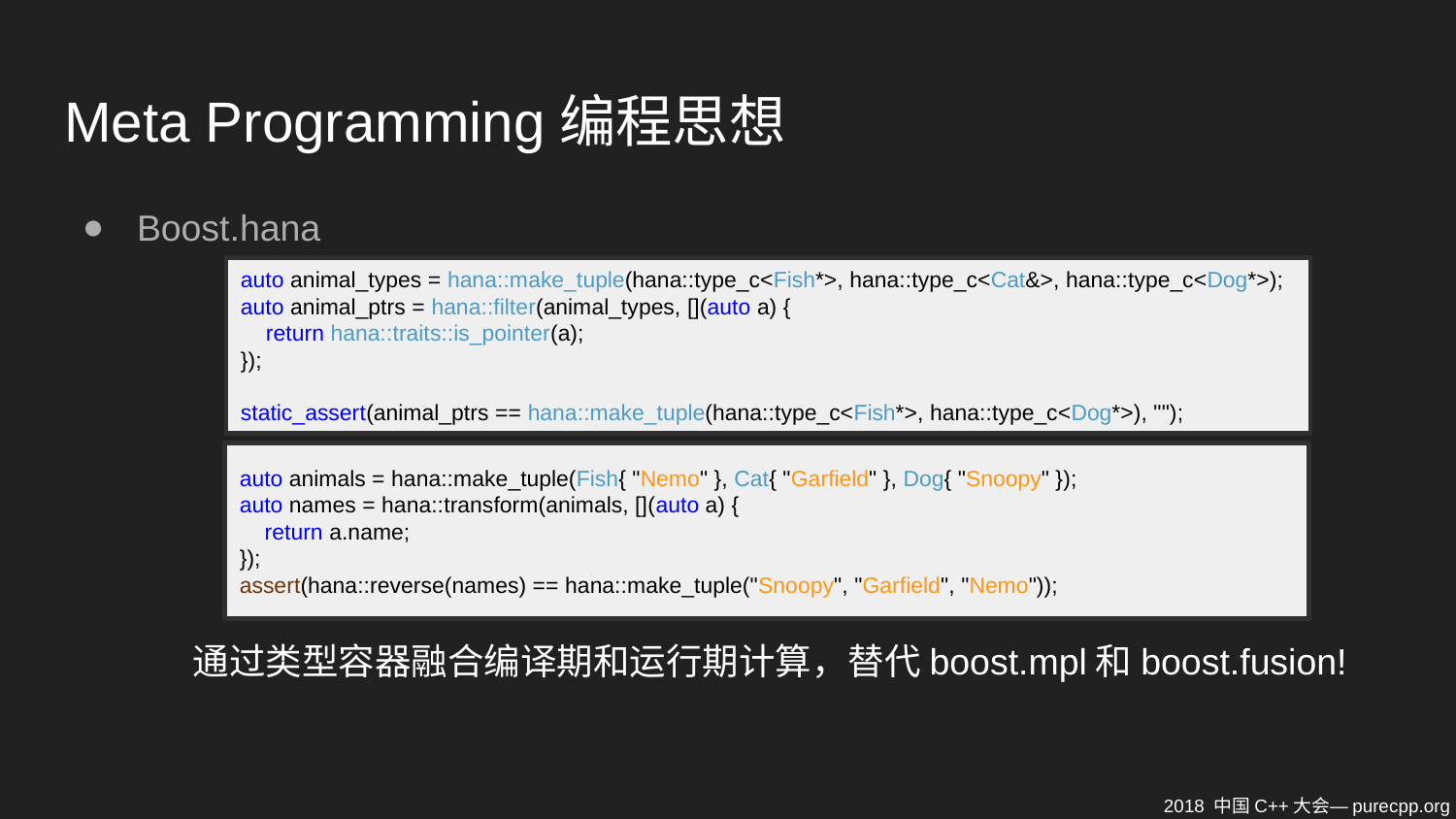

# Meta Programming编程思想
Boost.hana
auto animal_types = hana::make_tuple(hana::type_c<Fish*>, hana::type_c<Cat&>, hana::type_c<Dog*>);
auto animal_ptrs = hana::filter(animal_types, [](auto a) {
    return hana::traits::is_pointer(a);
});

static_assert(animal_ptrs == hana::make_tuple(hana::type_c<Fish*>, hana::type_c<Dog*>), "");
auto animals = hana::make_tuple(Fish{ "Nemo" }, Cat{ "Garfield" }, Dog{ "Snoopy" });
auto names = hana::transform(animals, [](auto a) {
    return a.name;
});
assert(hana::reverse(names) == hana::make_tuple("Snoopy", "Garfield", "Nemo"));
通过类型容器融合编译期和运行期计算，替代boost.mpl和boost.fusion!